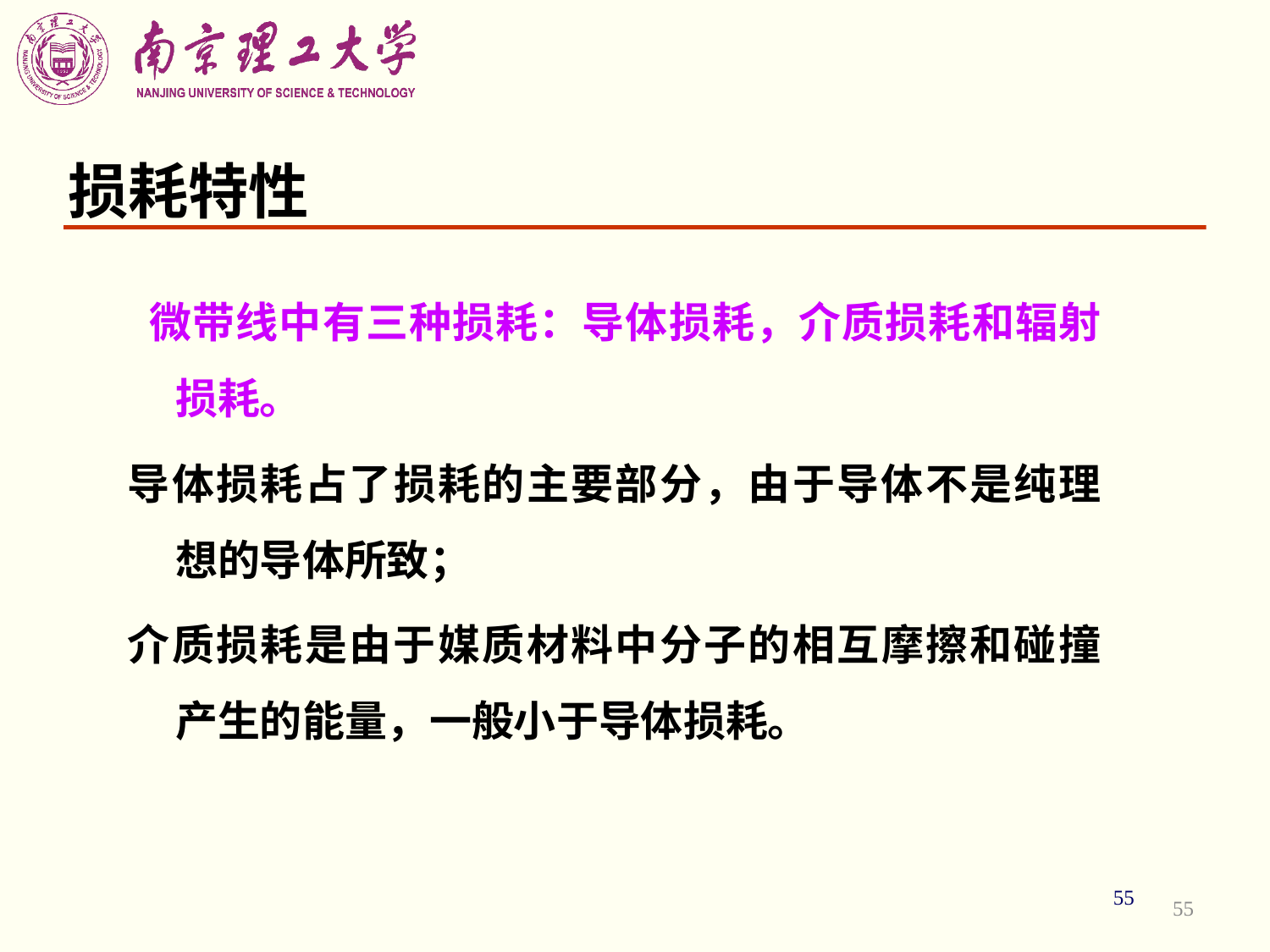

# 损耗特性
 微带线中有三种损耗：导体损耗，介质损耗和辐射损耗。
导体损耗占了损耗的主要部分，由于导体不是纯理想的导体所致；
介质损耗是由于媒质材料中分子的相互摩擦和碰撞产生的能量，一般小于导体损耗。
55